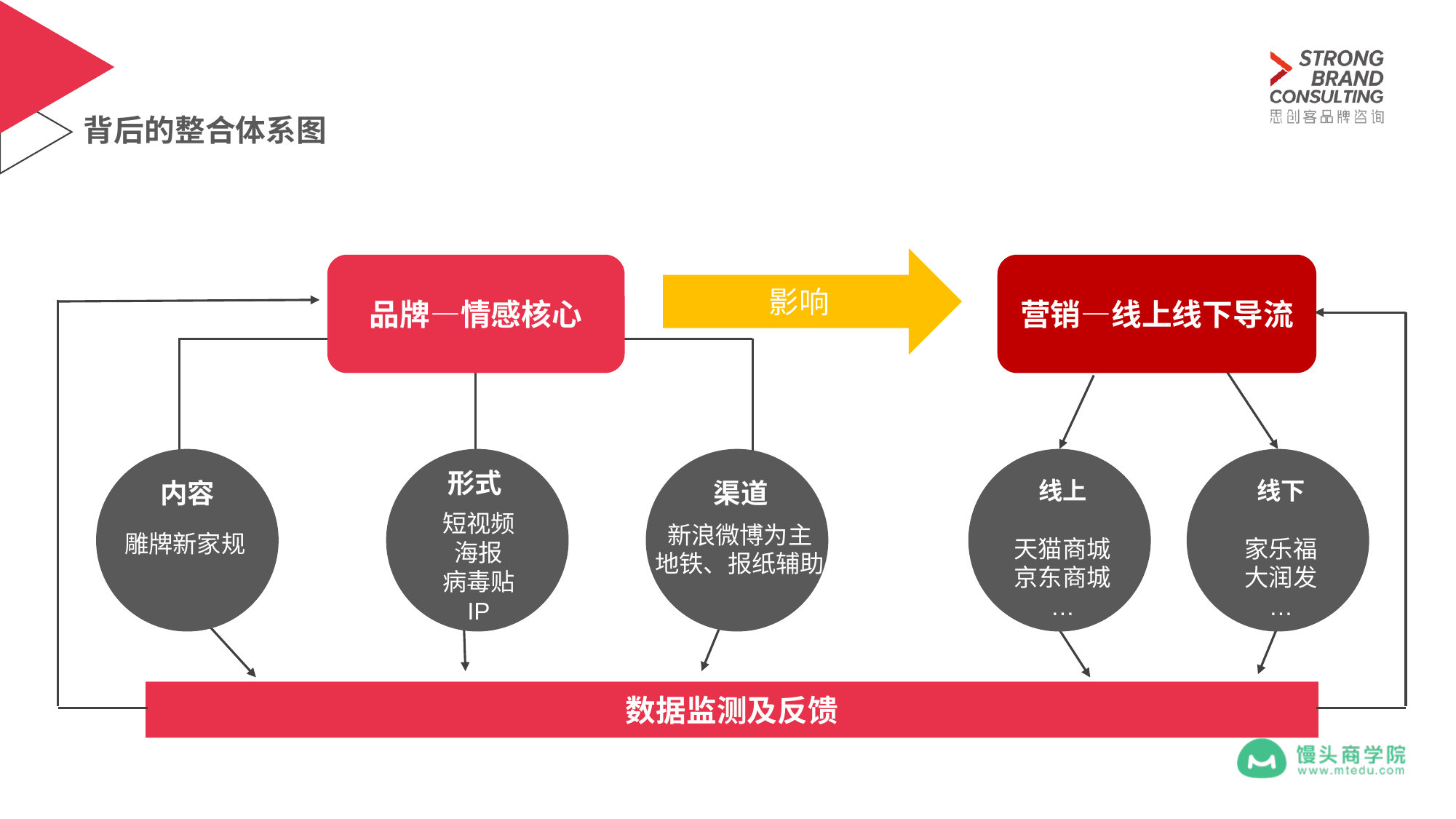

# 背后的整合体系图
影响
品牌—情感核心
营销—线上线下导流

形式
线上

天猫商城
京东商城
…
线下

家乐福
大润发
…
内容
渠道
短视频
海报
病毒贴
IP
新浪微博为主
地铁、报纸辅助

雕牌新家规
数据监测及反馈